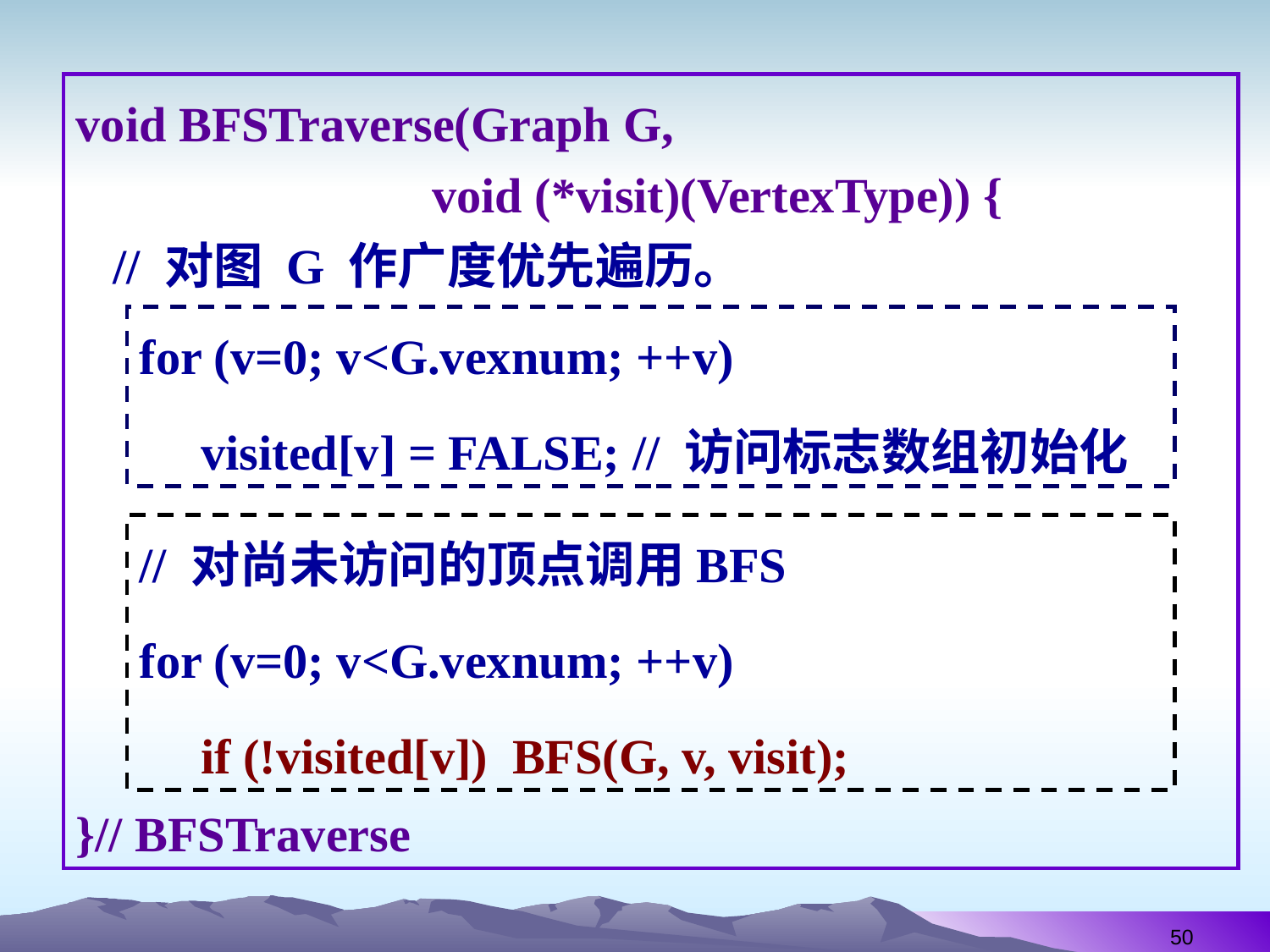

void BFSTraverse(Graph G,
                             void (*visit)(VertexType)) {
   // 对图 G 作广度优先遍历。

}// BFSTraverse
for (v=0; v<G.vexnum; ++v)
     visited[v] = FALSE; // 访问标志数组初始化
// 对尚未访问的顶点调用BFS
for (v=0; v<G.vexnum; ++v)
     if (!visited[v])  BFS(G, v, visit);
50